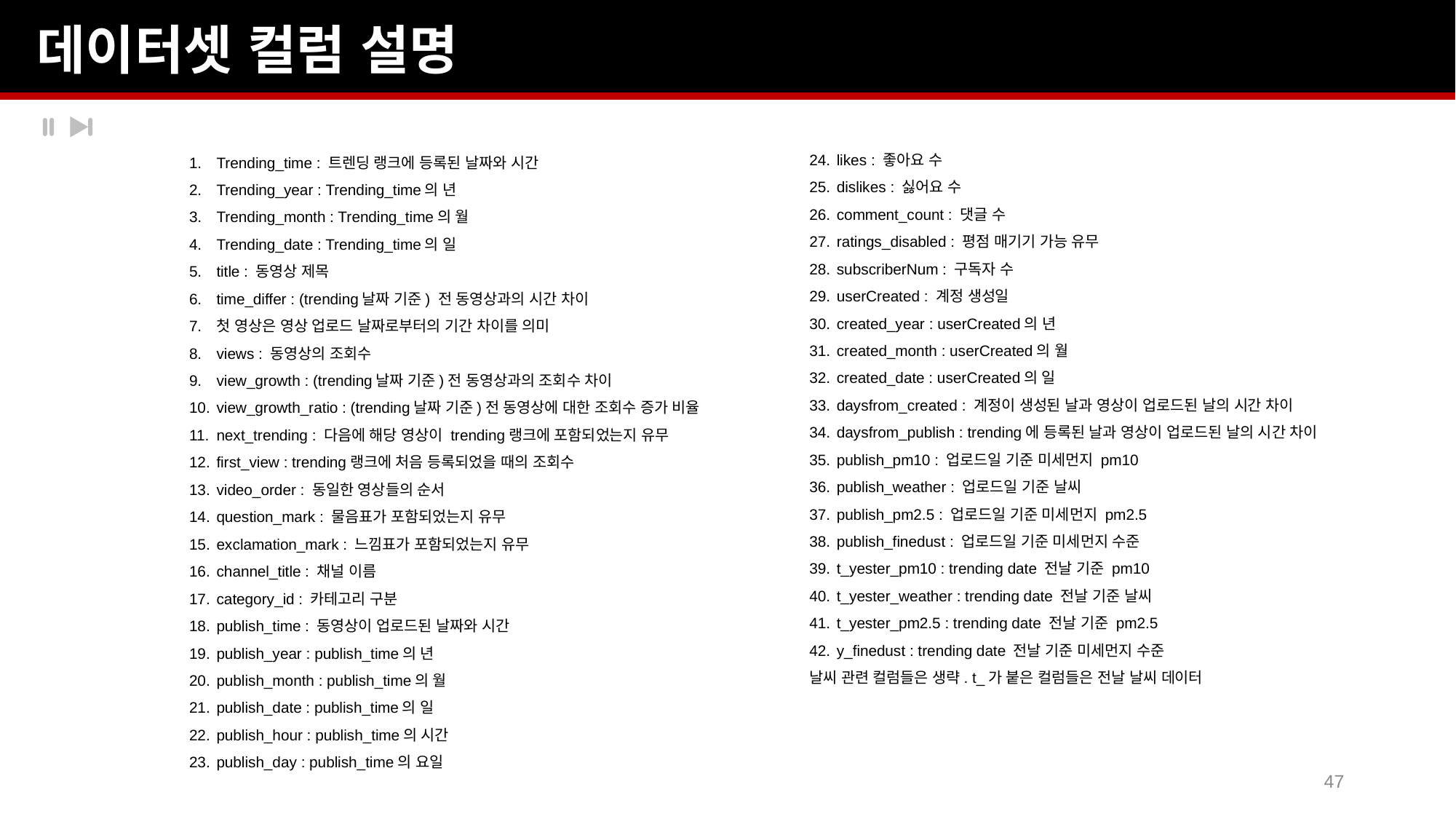

데이터셋 컬럼 설명

likes : 좋아요 수
dislikes : 싫어요 수
comment_count : 댓글 수
ratings_disabled : 평점 매기기 가능 유무
subscriberNum : 구독자 수
userCreated : 계정 생성일
created_year : userCreated의 년
created_month : userCreated의 월
created_date : userCreated의 일
daysfrom_created : 계정이 생성된 날과 영상이 업로드된 날의 시간 차이
daysfrom_publish : trending에 등록된 날과 영상이 업로드된 날의 시간 차이
publish_pm10 : 업로드일 기준 미세먼지 pm10
publish_weather : 업로드일 기준 날씨
publish_pm2.5 : 업로드일 기준 미세먼지 pm2.5
publish_finedust : 업로드일 기준 미세먼지 수준
t_yester_pm10 : trending date 전날 기준 pm10
t_yester_weather : trending date 전날 기준 날씨
t_yester_pm2.5 : trending date 전날 기준 pm2.5
y_finedust : trending date 전날 기준 미세먼지 수준
날씨 관련 컬럼들은 생략. t_가 붙은 컬럼들은 전날 날씨 데이터

Trending_time : 트렌딩 랭크에 등록된 날짜와 시간
Trending_year : Trending_time의 년
Trending_month : Trending_time의 월
Trending_date : Trending_time의 일
title : 동영상 제목
time_differ : (trending날짜 기준) 전 동영상과의 시간 차이
첫 영상은 영상 업로드 날짜로부터의 기간 차이를 의미
views : 동영상의 조회수
view_growth : (trending날짜 기준)전 동영상과의 조회수 차이
view_growth_ratio : (trending날짜 기준)전 동영상에 대한 조회수 증가 비율
next_trending : 다음에 해당 영상이 trending랭크에 포함되었는지 유무
first_view : trending랭크에 처음 등록되었을 때의 조회수
video_order : 동일한 영상들의 순서
question_mark : 물음표가 포함되었는지 유무
exclamation_mark : 느낌표가 포함되었는지 유무
channel_title : 채널 이름
category_id : 카테고리 구분
publish_time : 동영상이 업로드된 날짜와 시간
publish_year : publish_time의 년
publish_month : publish_time의 월
publish_date : publish_time의 일
publish_hour : publish_time의 시간
publish_day : publish_time의 요일
47